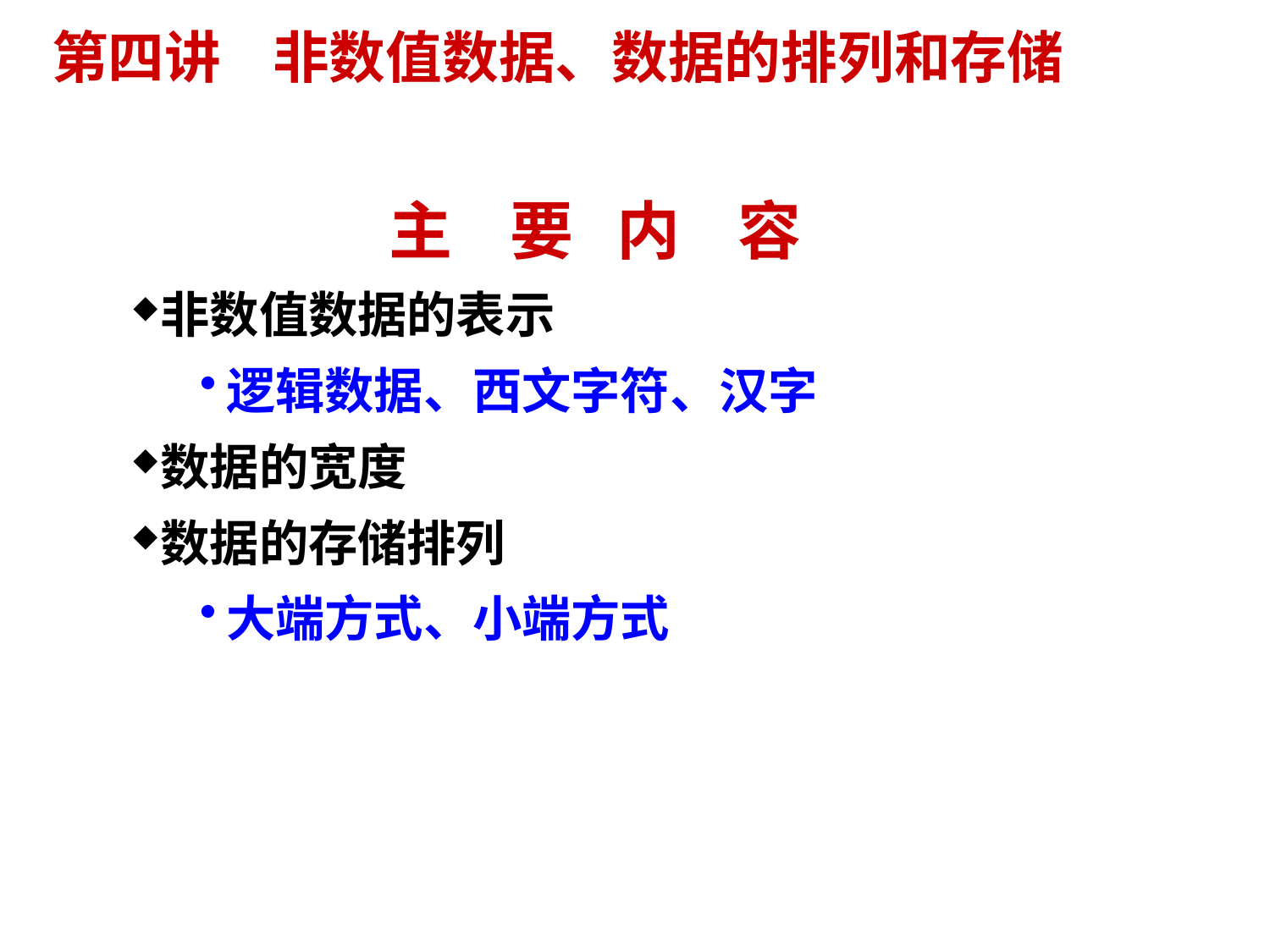

# 第四讲    非数值数据、数据的排列和存储
主    要   内    容
非数值数据的表示
逻辑数据、西文字符、汉字
数据的宽度
数据的存储排列
大端方式、小端方式